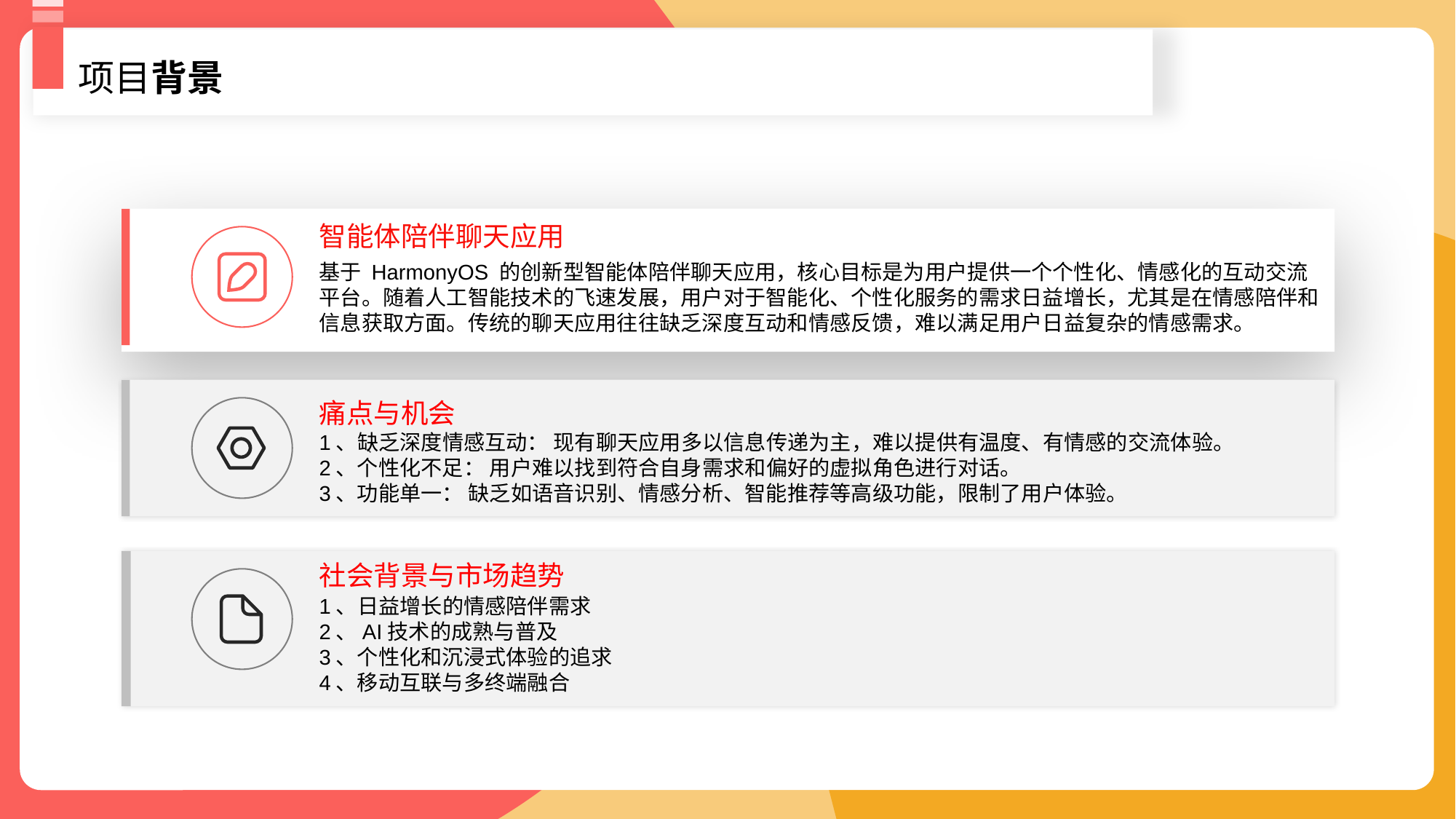

项目背景

智能体陪伴聊天应用

基于 HarmonyOS 的创新型智能体陪伴聊天应用，核心目标是为用户提供一个个性化、情感化的互动交流平台。随着人工智能技术的飞速发展，用户对于智能化、个性化服务的需求日益增长，尤其是在情感陪伴和信息获取方面。传统的聊天应用往往缺乏深度互动和情感反馈，难以满足用户日益复杂的情感需求。
、

痛点与机会

1、缺乏深度情感互动： 现有聊天应用多以信息传递为主，难以提供有温度、有情感的交流体验。
2、个性化不足： 用户难以找到符合自身需求和偏好的虚拟角色进行对话。
3、功能单一： 缺乏如语音识别、情感分析、智能推荐等高级功能，限制了用户体验。

社会背景与市场趋势

1、日益增长的情感陪伴需求
2、AI技术的成熟与普及
3、个性化和沉浸式体验的追求
4、移动互联与多终端融合